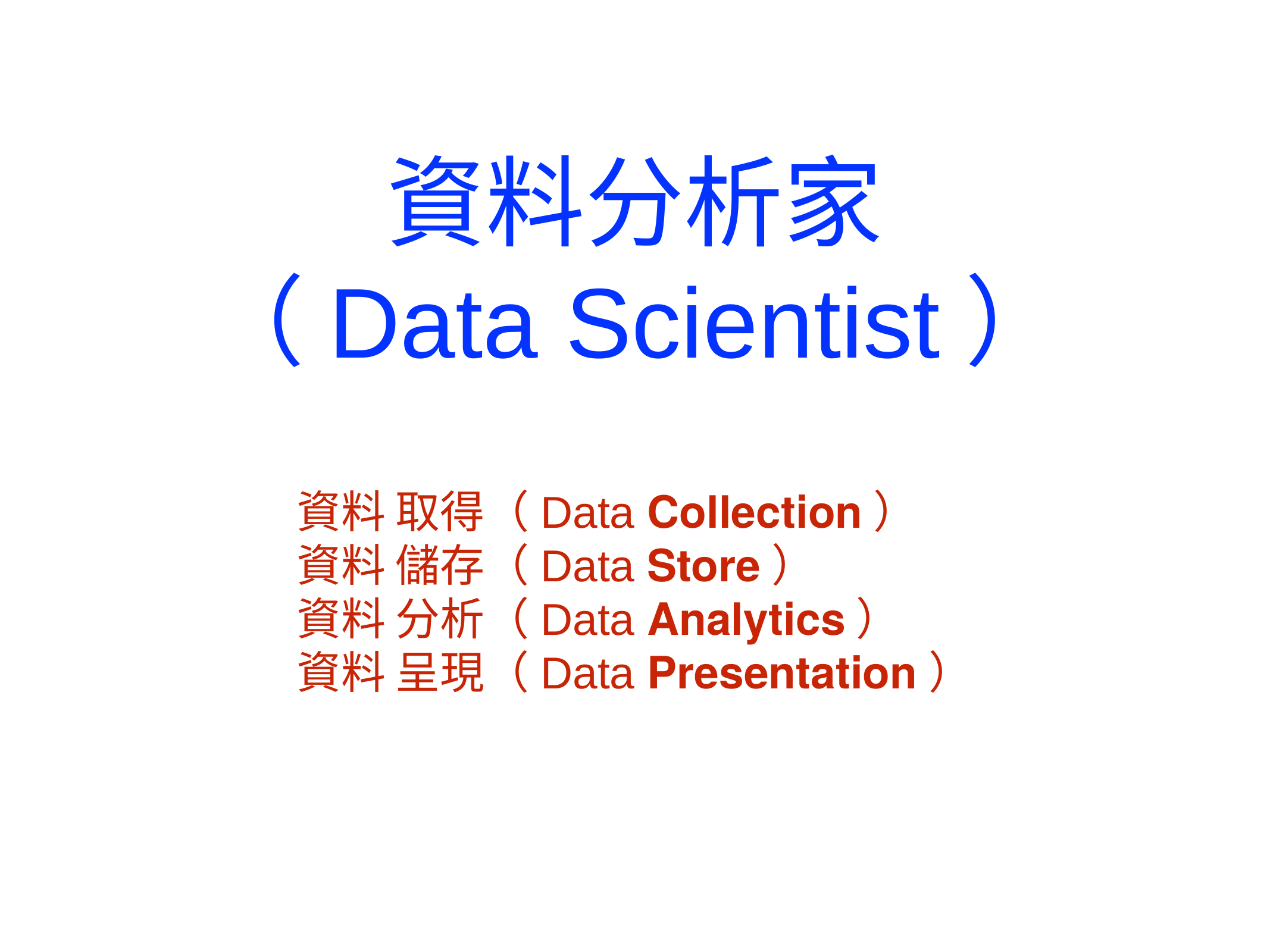

# 資料分析家
（Data Scientist）
資料 取得（Data Collection）
資料 儲存（Data Store）
資料 分析（Data Analytics）
資料 呈現（Data Presentation）